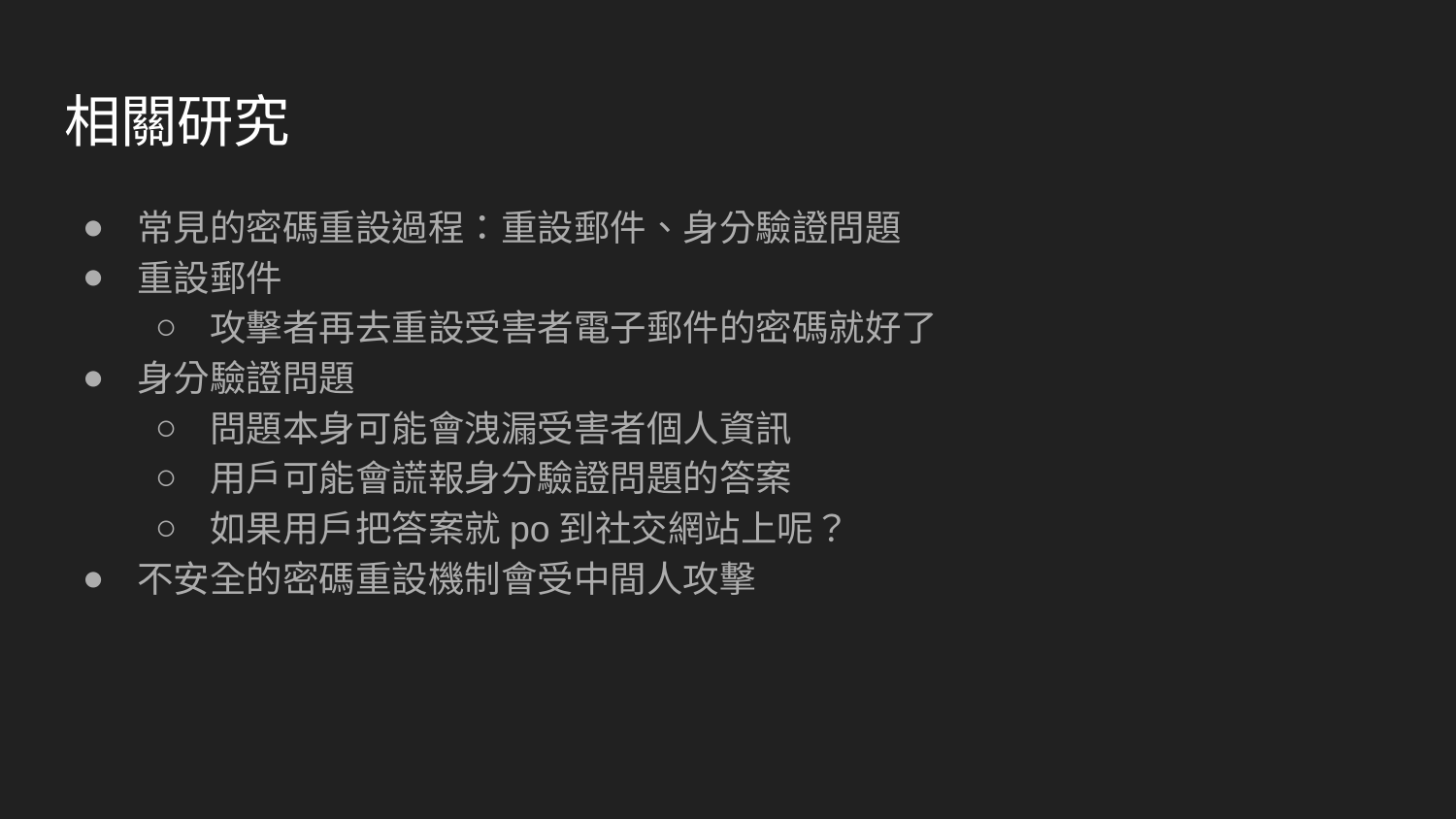

# 相關研究
常見的密碼重設過程：重設郵件、身分驗證問題
重設郵件
攻擊者再去重設受害者電子郵件的密碼就好了
身分驗證問題
問題本身可能會洩漏受害者個人資訊
用戶可能會謊報身分驗證問題的答案
如果用戶把答案就po到社交網站上呢？
不安全的密碼重設機制會受中間人攻擊